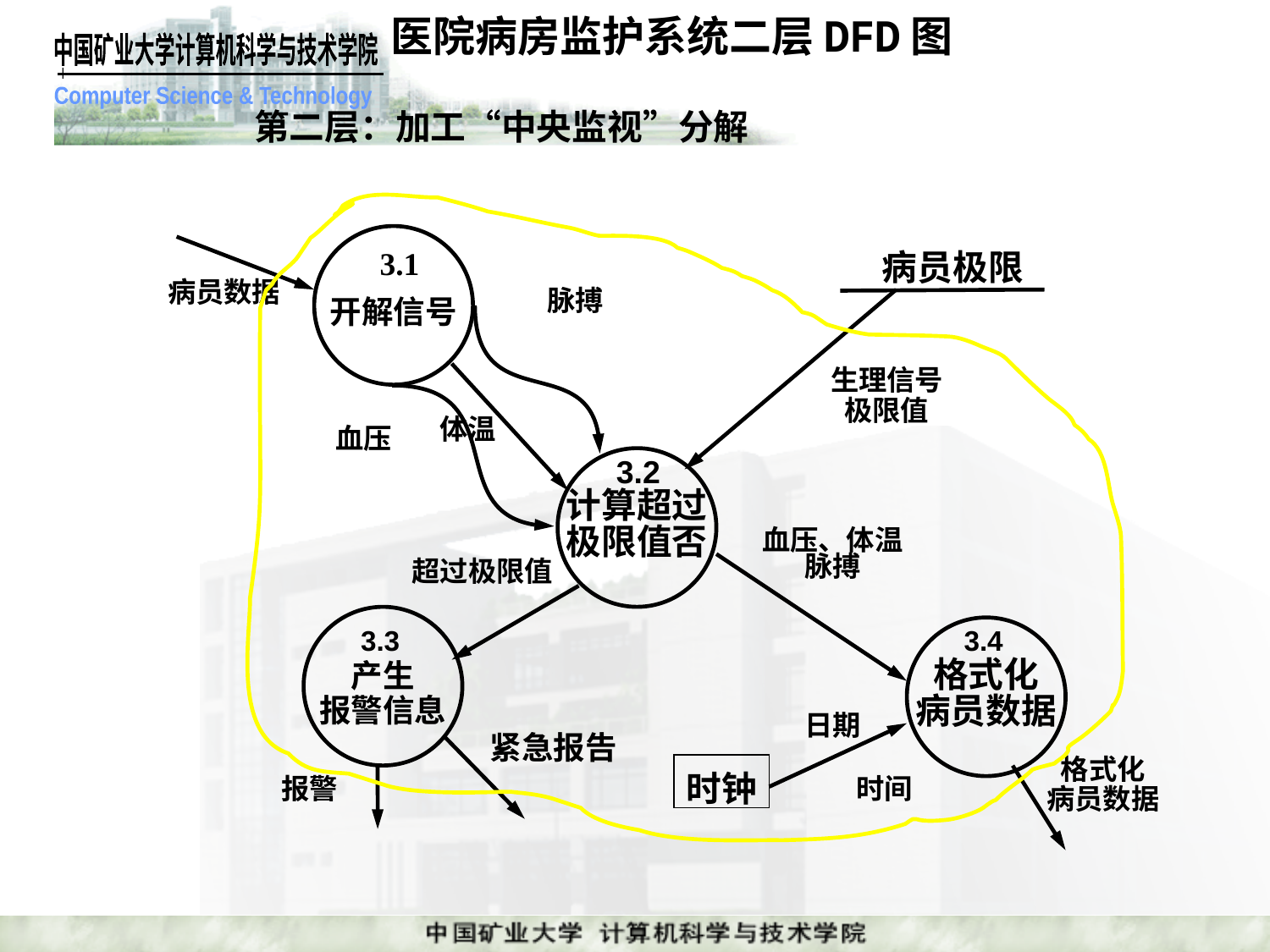

医院病房监护系统二层DFD图
第二层：加工“中央监视”分解

开解信号
3.1
病员极限

病员数据
脉搏

生理信号
极限值
体温
血压
3.2
计算超过
极限值否
血压、体温脉搏
超过极限值

产生
报警信息
3.3
3.4
格式化
病员数据
日期

报警
时钟
时间
格式化
病员数据

紧急报告